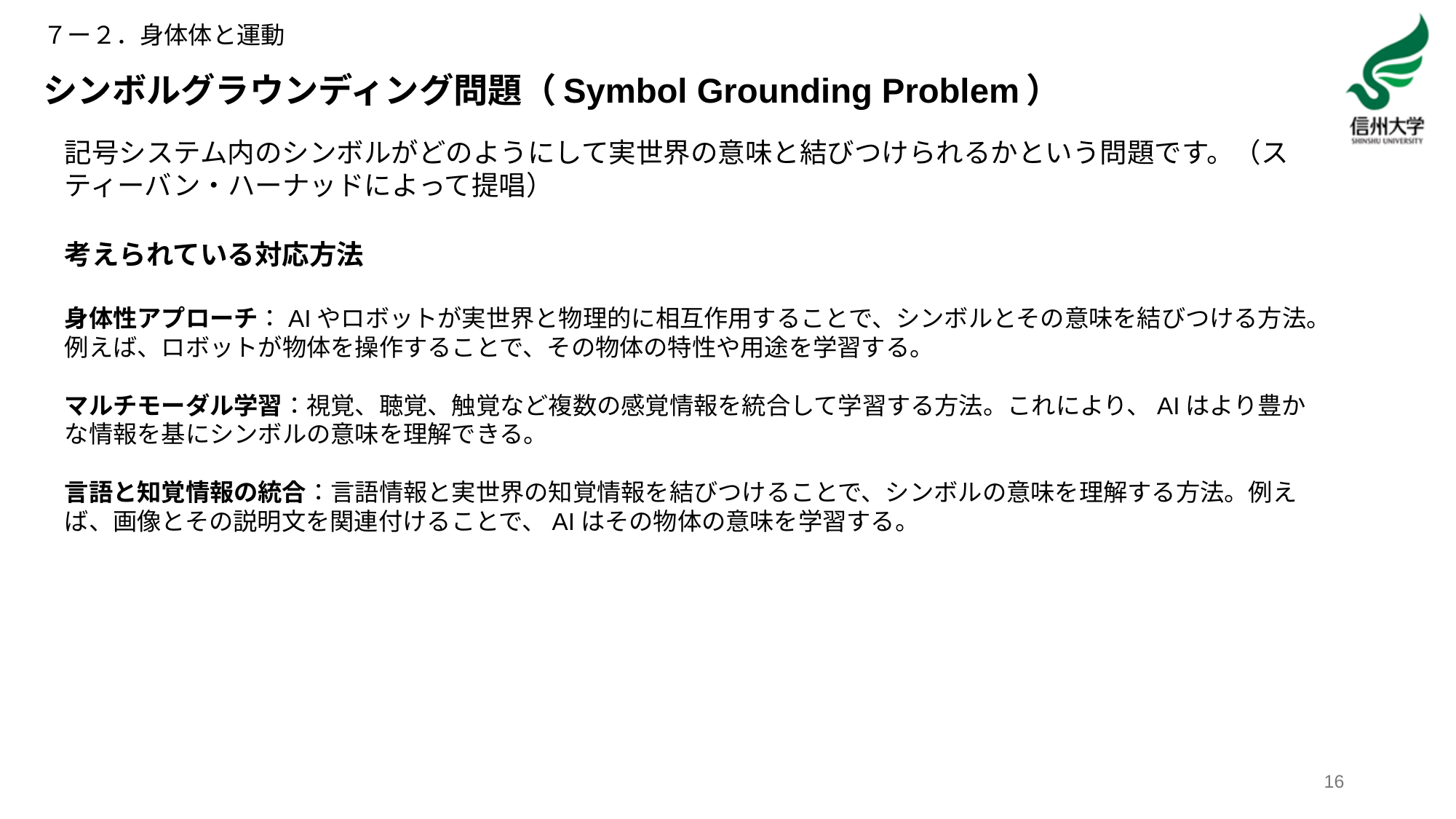

７ー２．身体体と運動
# シンボルグラウンディング問題（Symbol Grounding Problem）
記号システム内のシンボルがどのようにして実世界の意味と結びつけられるかという問題です。（スティーバン・ハーナッドによって提唱）

考えられている対応方法

身体性アプローチ：AIやロボットが実世界と物理的に相互作用することで、シンボルとその意味を結びつける方法。例えば、ロボットが物体を操作することで、その物体の特性や用途を学習する。

マルチモーダル学習：視覚、聴覚、触覚など複数の感覚情報を統合して学習する方法。これにより、AIはより豊かな情報を基にシンボルの意味を理解できる。

言語と知覚情報の統合：言語情報と実世界の知覚情報を結びつけることで、シンボルの意味を理解する方法。例えば、画像とその説明文を関連付けることで、AIはその物体の意味を学習する。

16